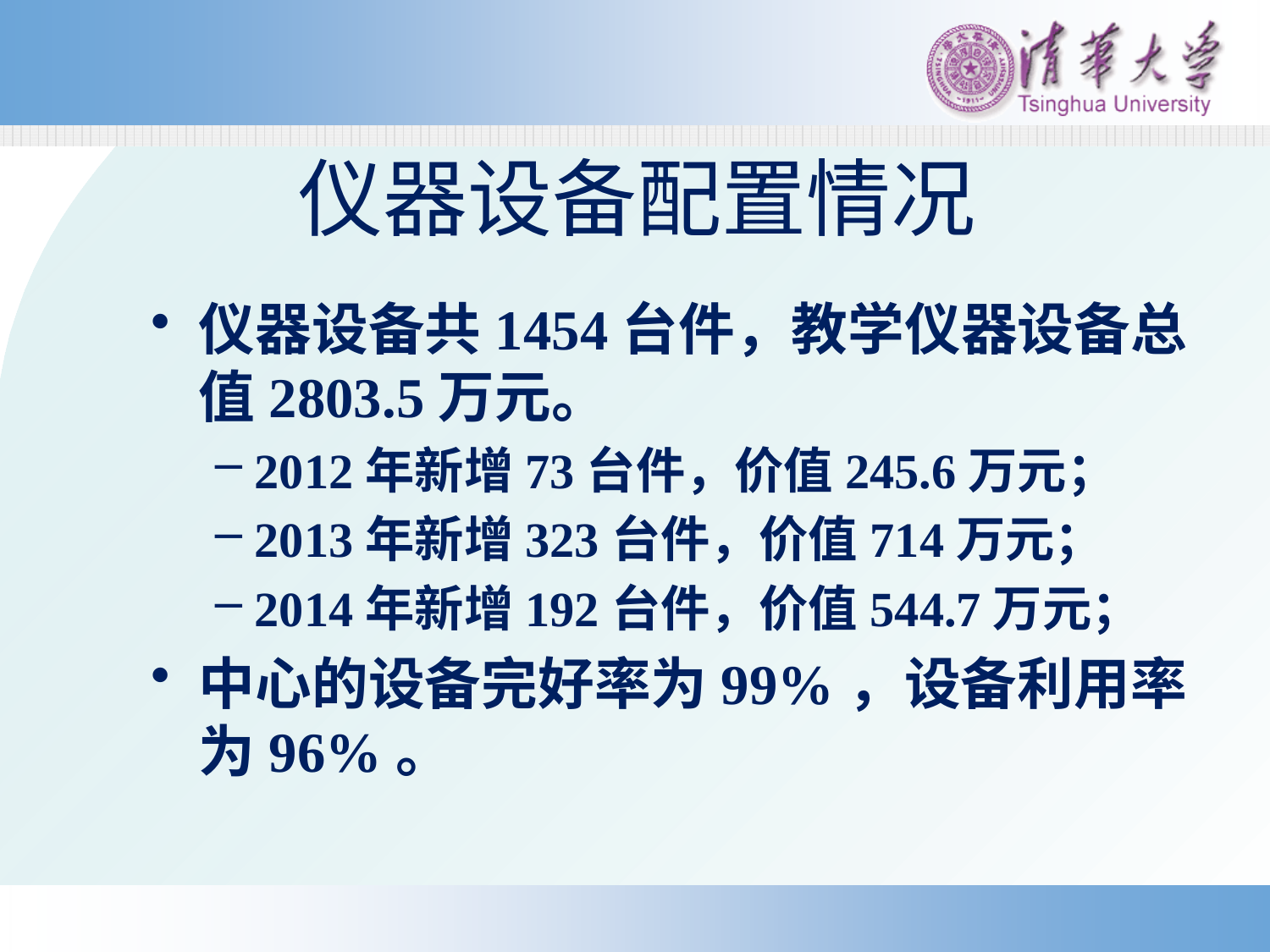

# 仪器设备配置情况
仪器设备共1454台件，教学仪器设备总值2803.5万元。
2012年新增73台件，价值245.6万元；
2013年新增323台件，价值714万元；
2014年新增192台件，价值544.7万元；
中心的设备完好率为99%，设备利用率为96%。